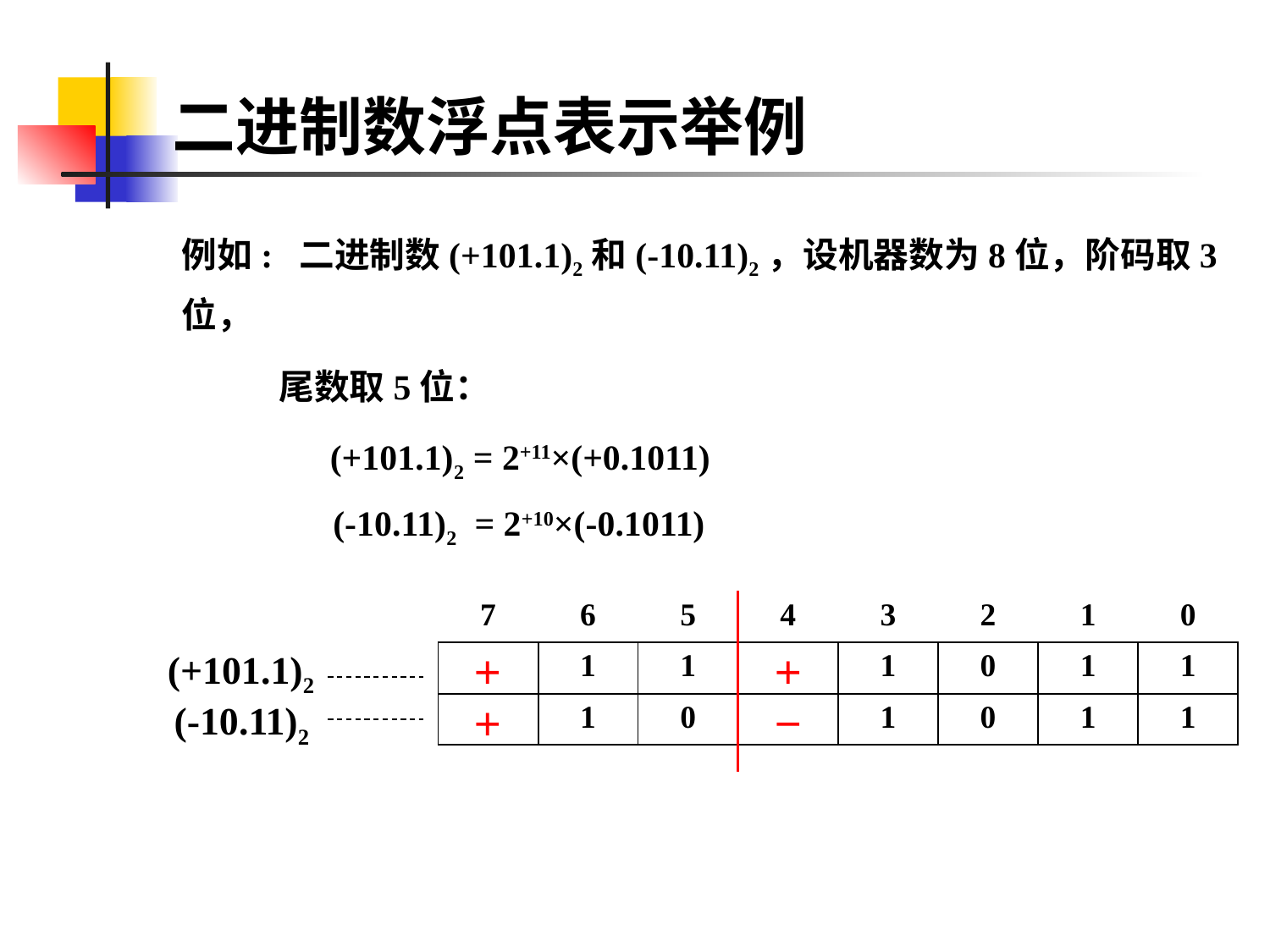

# 二进制数浮点表示举例
例如:  二进制数(+101.1)2和(-10.11)2，设机器数为8位，阶码取3位，
           尾数取5位：
              (+101.1)2 = 2+11×(+0.1011)
                 (-10.11)2  = 2+10×(-0.1011)

| 7 | 6 | 5 | 4 | 3 | 2 | 1 | 0 |
| --- | --- | --- | --- | --- | --- | --- | --- |
(+101.1)2
| ＋ | 1 | 1 | ＋ | 1 | 0 | 1 | 1 |
| --- | --- | --- | --- | --- | --- | --- | --- |
| ＋ | 1 | 0 | － | 1 | 0 | 1 | 1 |
(-10.11)2